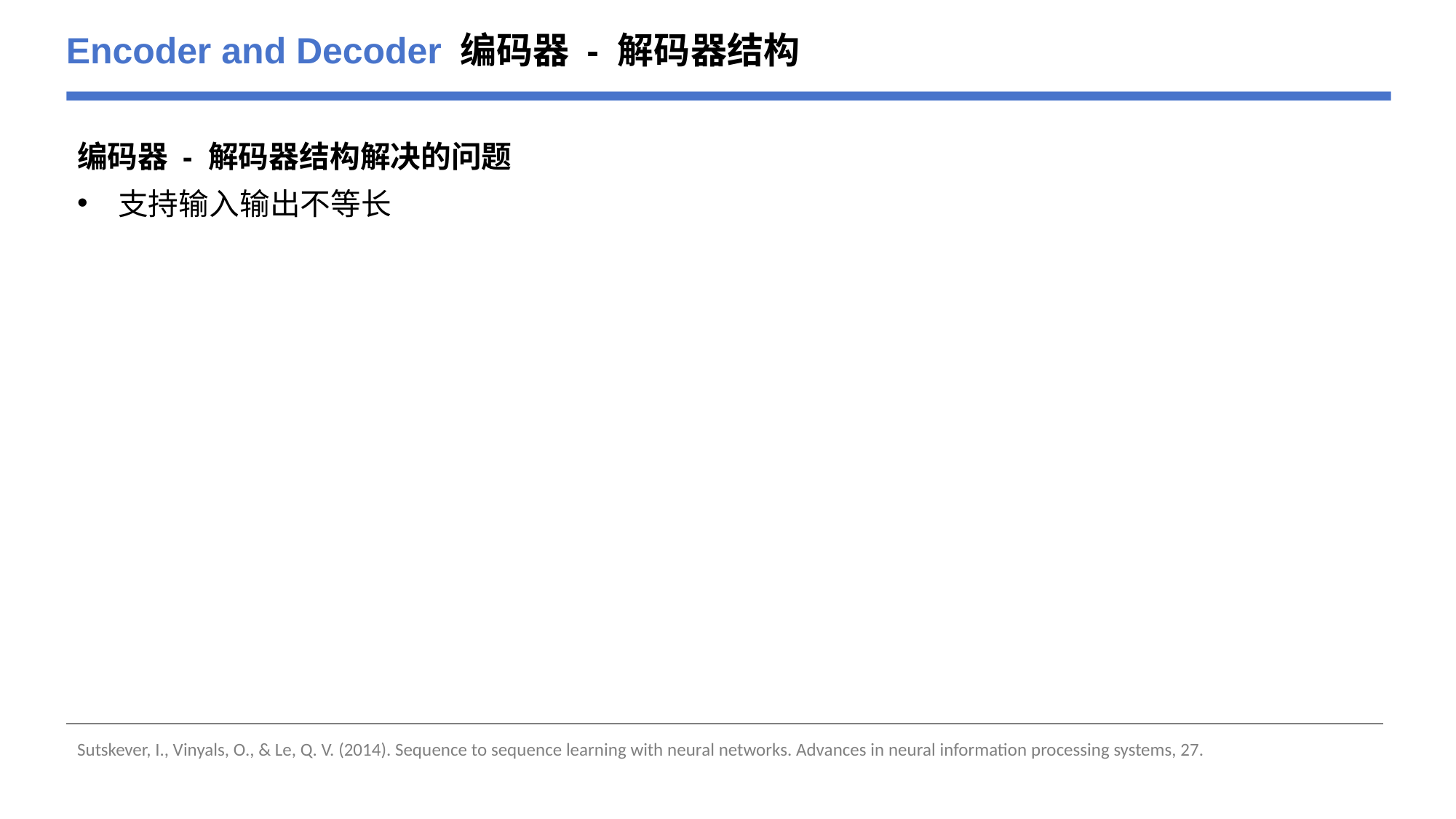

Encoder and Decoder 编码器 - 解码器结构

编码器 - 解码器结构解决的问题
支持输入输出不等长

Sutskever, I., Vinyals, O., & Le, Q. V. (2014). Sequence to sequence learning with neural networks. Advances in neural information processing systems, 27.